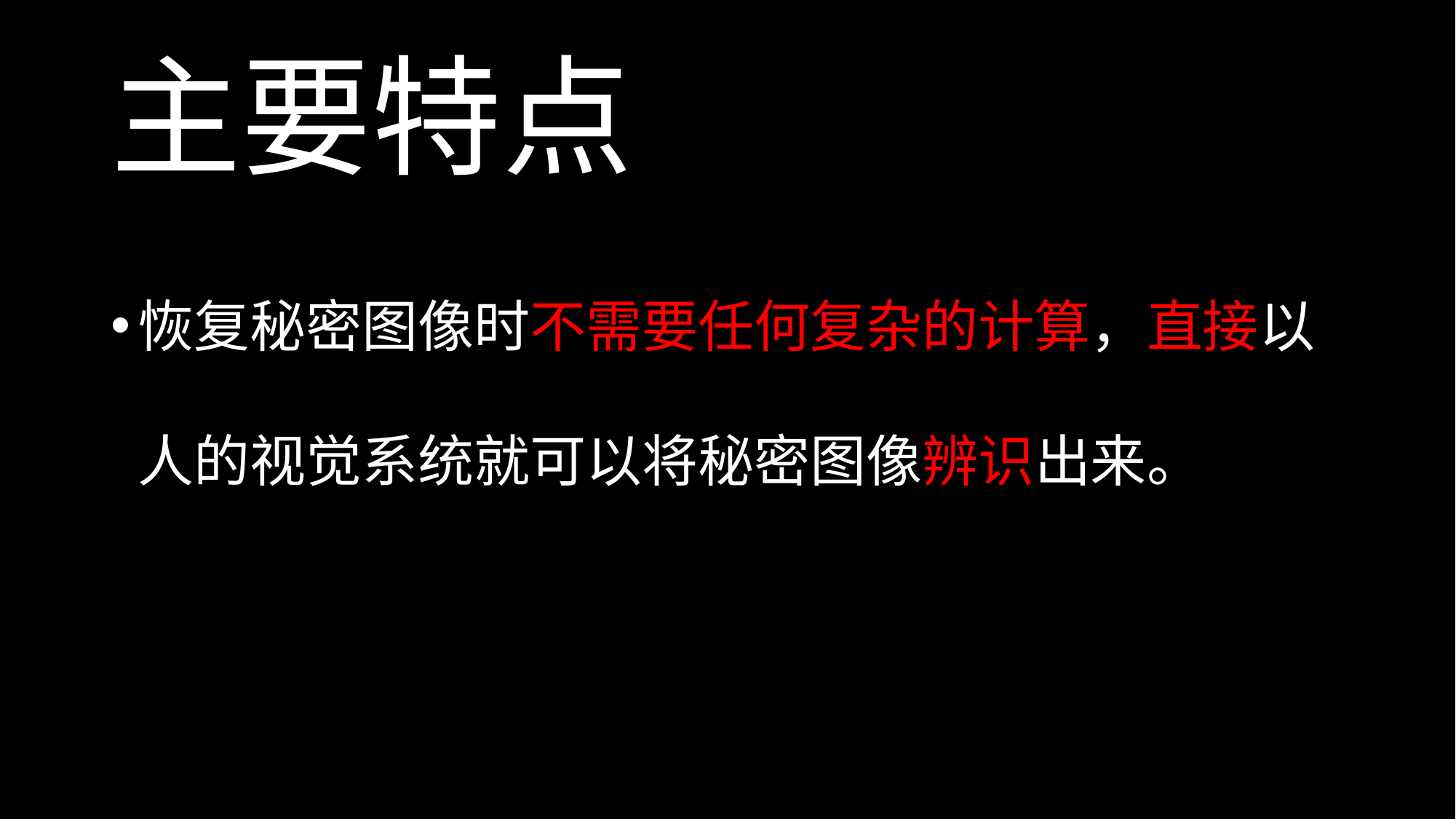

# 主要特点
恢复秘密图像时不需要任何复杂的计算，直接以人的视觉系统就可以将秘密图像辨识出来。